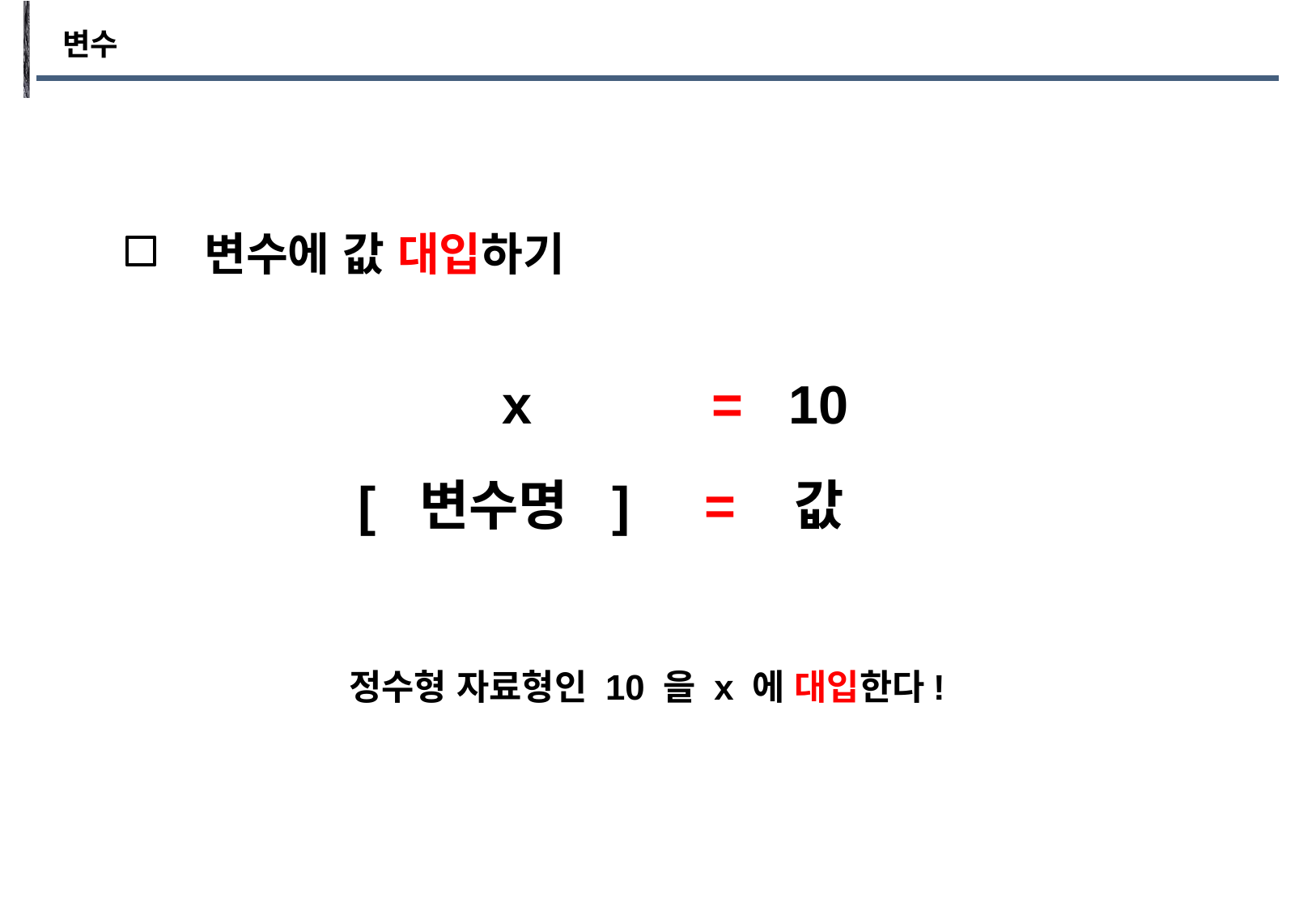

변수

변수에 값 대입하기

x            =   10
[  변수명  ]     =   값
정수형 자료형인 10 을 x 에 대입한다!